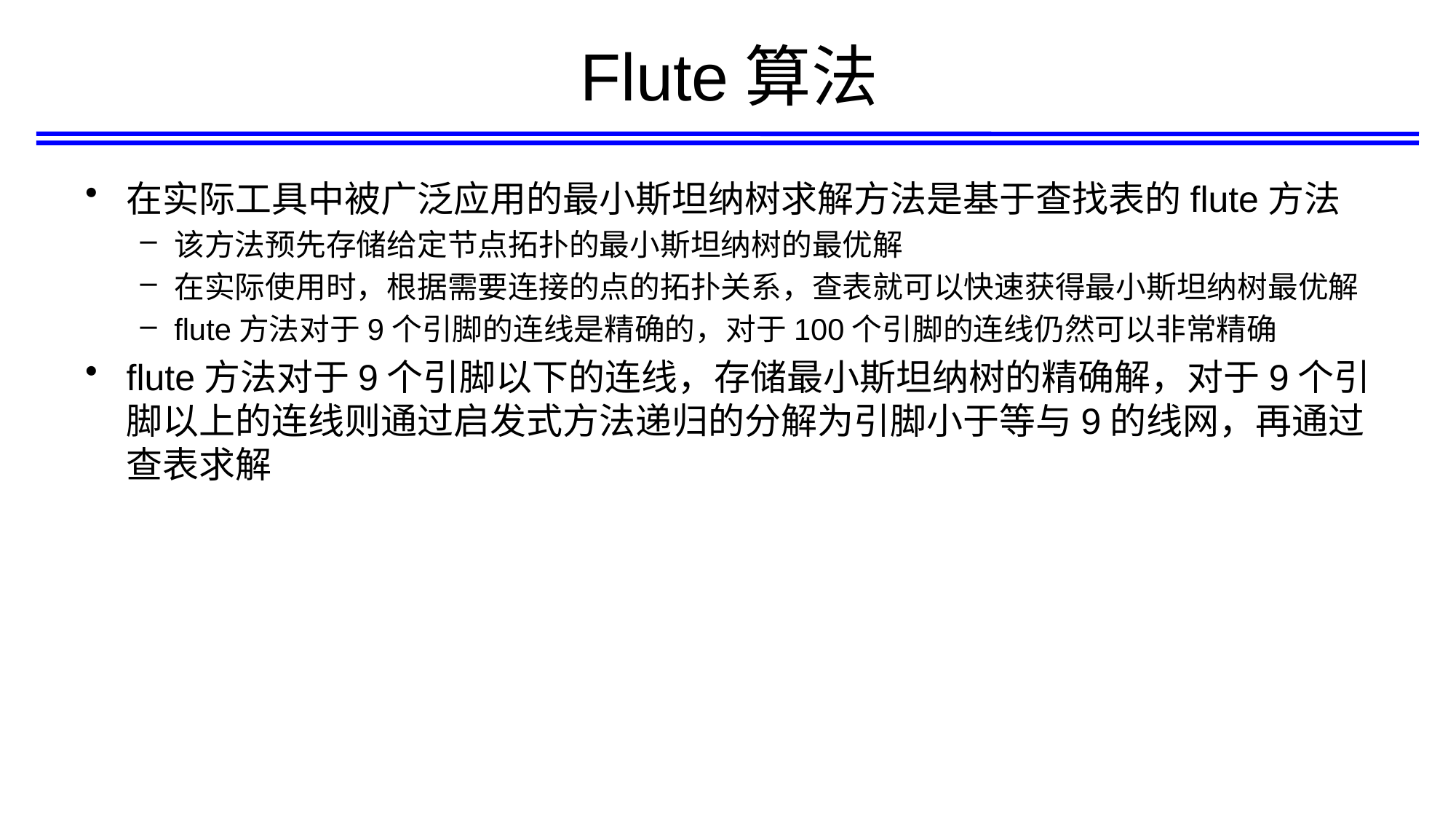

# Flute算法
在实际工具中被广泛应用的最小斯坦纳树求解方法是基于查找表的flute方法
该方法预先存储给定节点拓扑的最小斯坦纳树的最优解
在实际使用时，根据需要连接的点的拓扑关系，查表就可以快速获得最小斯坦纳树最优解
flute方法对于9个引脚的连线是精确的，对于100个引脚的连线仍然可以非常精确
flute方法对于9个引脚以下的连线，存储最小斯坦纳树的精确解，对于9个引脚以上的连线则通过启发式方法递归的分解为引脚小于等与9的线网，再通过查表求解